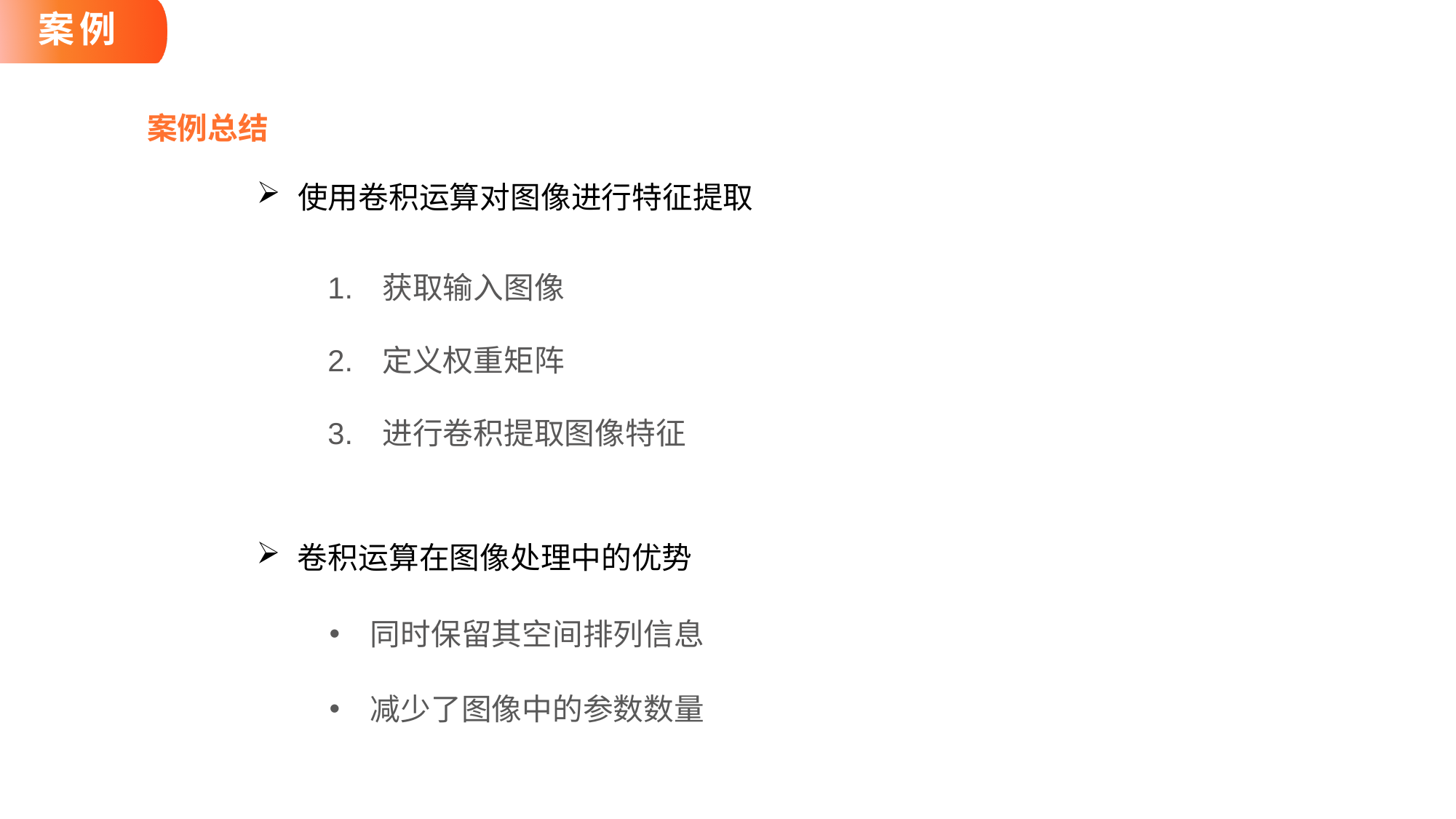

# 案例
案例总结
使用卷积运算对图像进行特征提取
获取输入图像
定义权重矩阵
进行卷积提取图像特征
卷积运算在图像处理中的优势
同时保留其空间排列信息
减少了图像中的参数数量